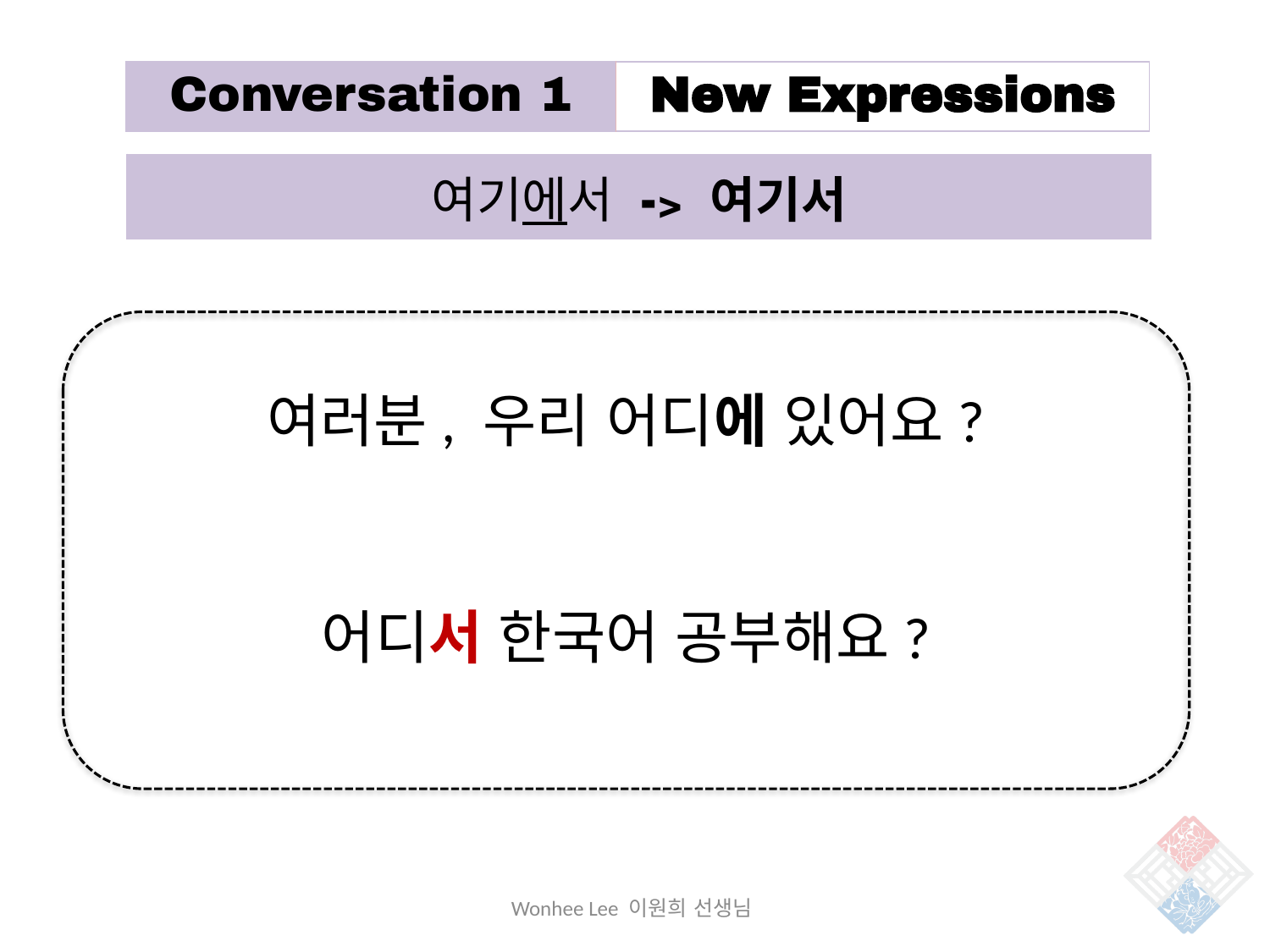

| Conversation 1 | New Expressions |
| --- | --- |
| 여기에서 -> 여기서 |
| --- |

여러분, 우리 어디에 있어요?

어디서 한국어 공부해요?

Wonhee Lee 이원희 선생님